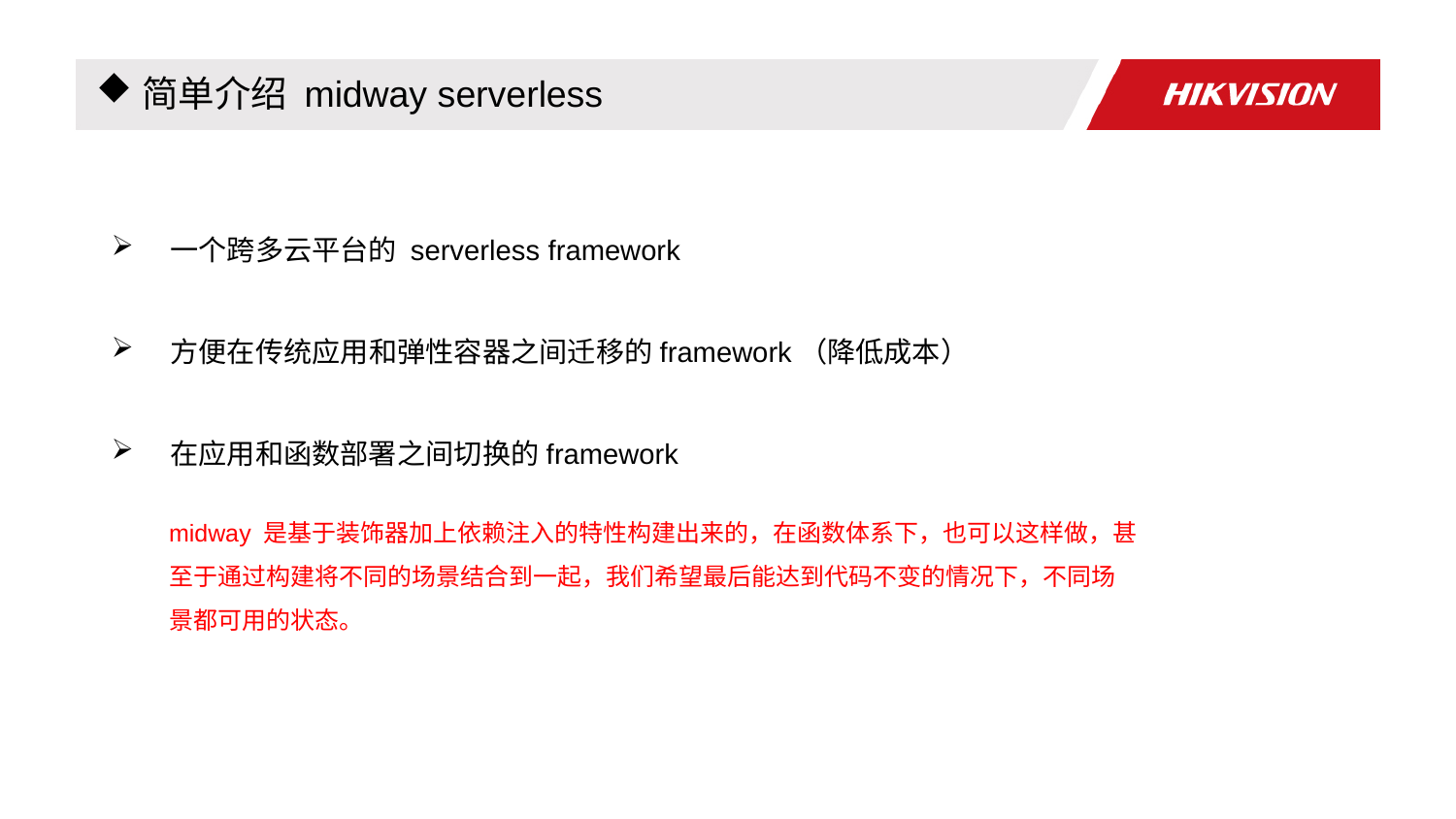

简单介绍 midway serverless
 一个跨多云平台的 serverless framework
 方便在传统应用和弹性容器之间迁移的framework（降低成本）
 在应用和函数部署之间切换的framework
midway 是基于装饰器加上依赖注入的特性构建出来的，在函数体系下，也可以这样做，甚至于通过构建将不同的场景结合到一起，我们希望最后能达到代码不变的情况下，不同场景都可用的状态。